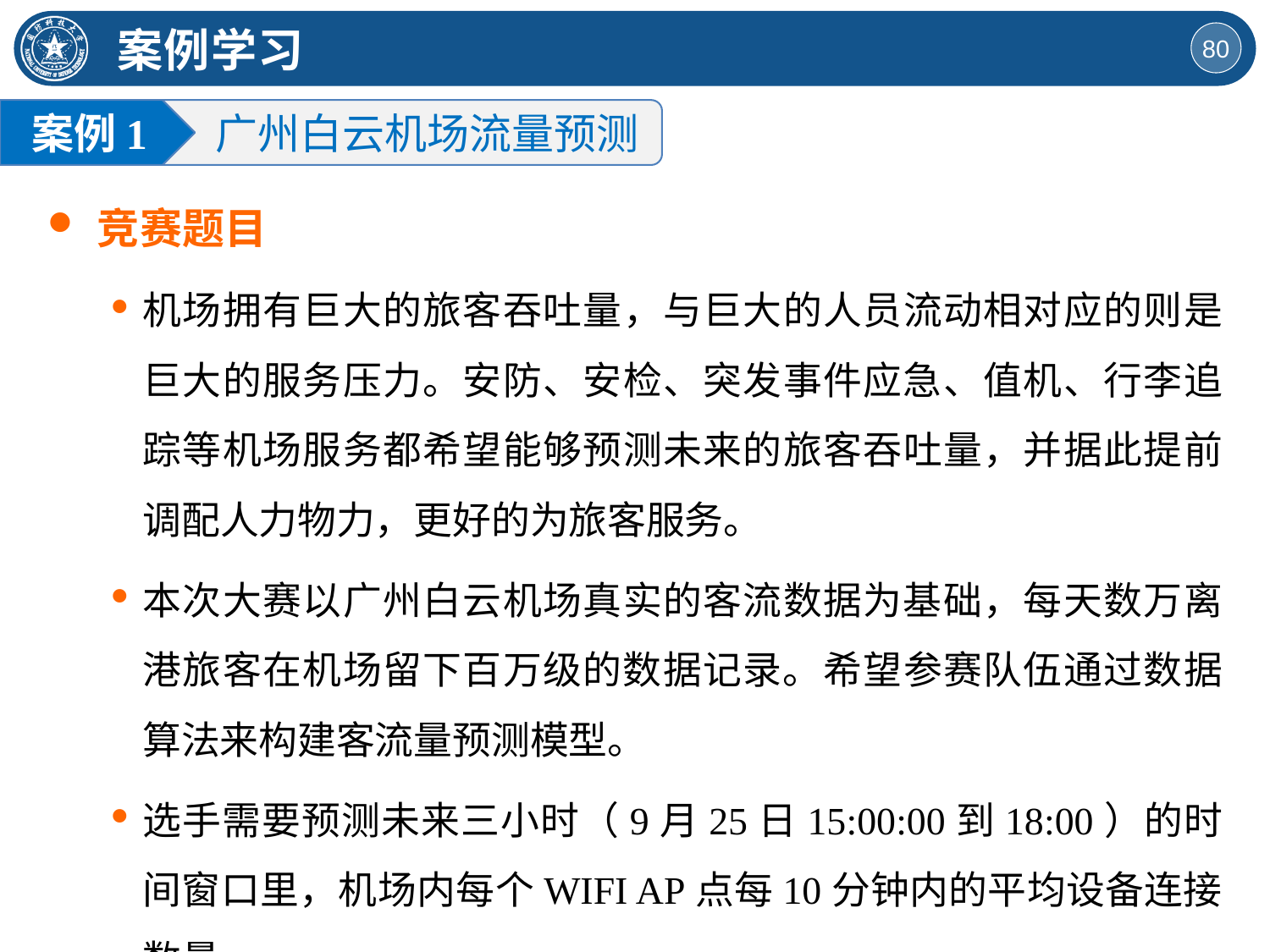

案例学习
案例1
广州白云机场流量预测
竞赛题目
机场拥有巨大的旅客吞吐量，与巨大的人员流动相对应的则是巨大的服务压力。安防、安检、突发事件应急、值机、行李追踪等机场服务都希望能够预测未来的旅客吞吐量，并据此提前调配人力物力，更好的为旅客服务。
本次大赛以广州白云机场真实的客流数据为基础，每天数万离港旅客在机场留下百万级的数据记录。希望参赛队伍通过数据算法来构建客流量预测模型。
选手需要预测未来三小时（9月25日15:00:00到18:00）的时间窗口里，机场内每个WIFI AP点每10分钟内的平均设备连接数量。